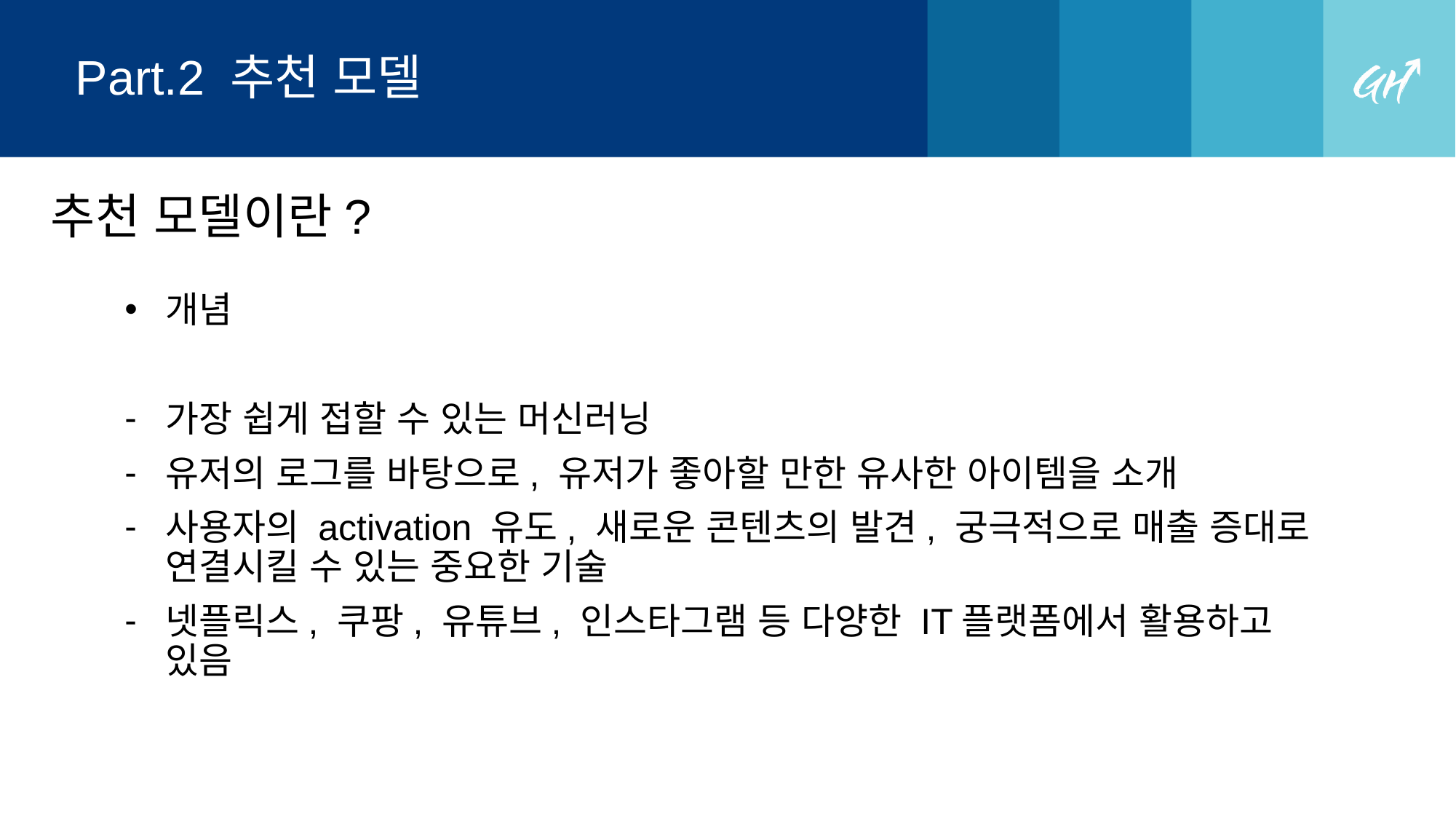

# Part.2 추천 모델
추천 모델이란?
개념

가장 쉽게 접할 수 있는 머신러닝
유저의 로그를 바탕으로, 유저가 좋아할 만한 유사한 아이템을 소개
사용자의 activation 유도, 새로운 콘텐츠의 발견, 궁극적으로 매출 증대로 연결시킬 수 있는 중요한 기술
넷플릭스, 쿠팡, 유튜브, 인스타그램 등 다양한 IT플랫폼에서 활용하고 있음